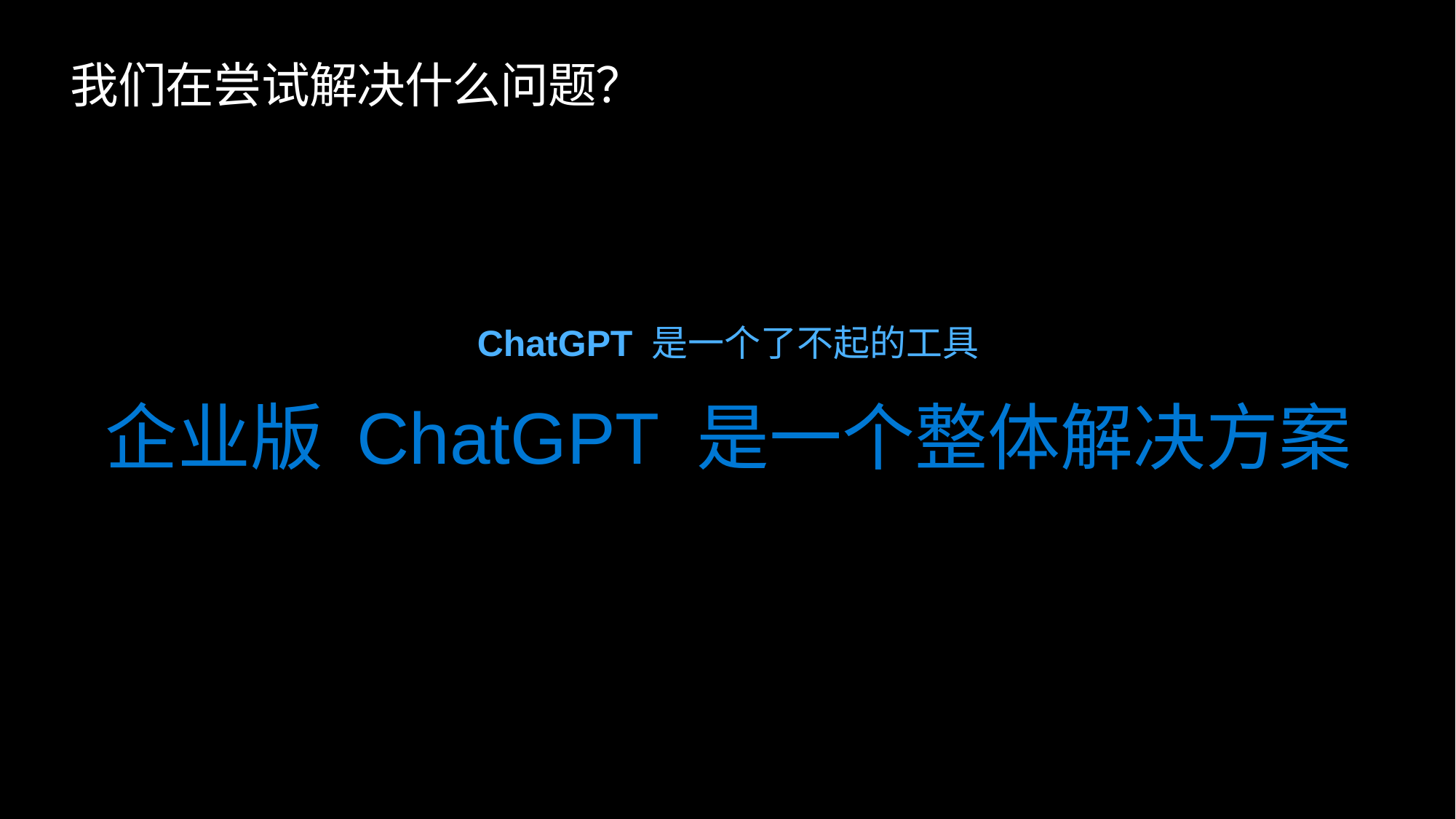

# 我们在尝试解决什么问题？
ChatGPT 是一个了不起的工具
企业版 ChatGPT 是一个整体解决方案